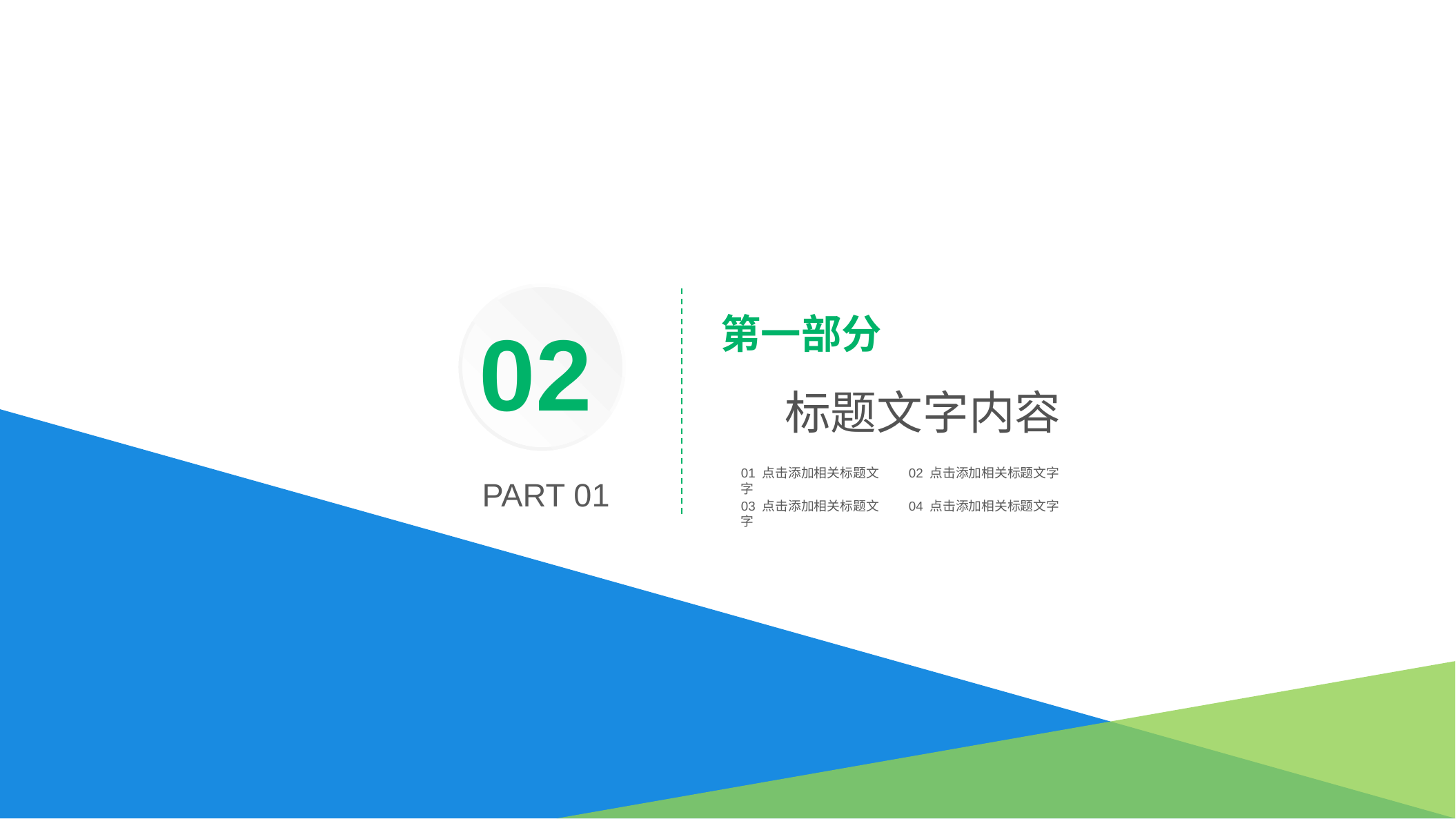

第一部分
   标题文字内容
02

01 点击添加相关标题文字
02 点击添加相关标题文字
PART 01
03 点击添加相关标题文字
04 点击添加相关标题文字